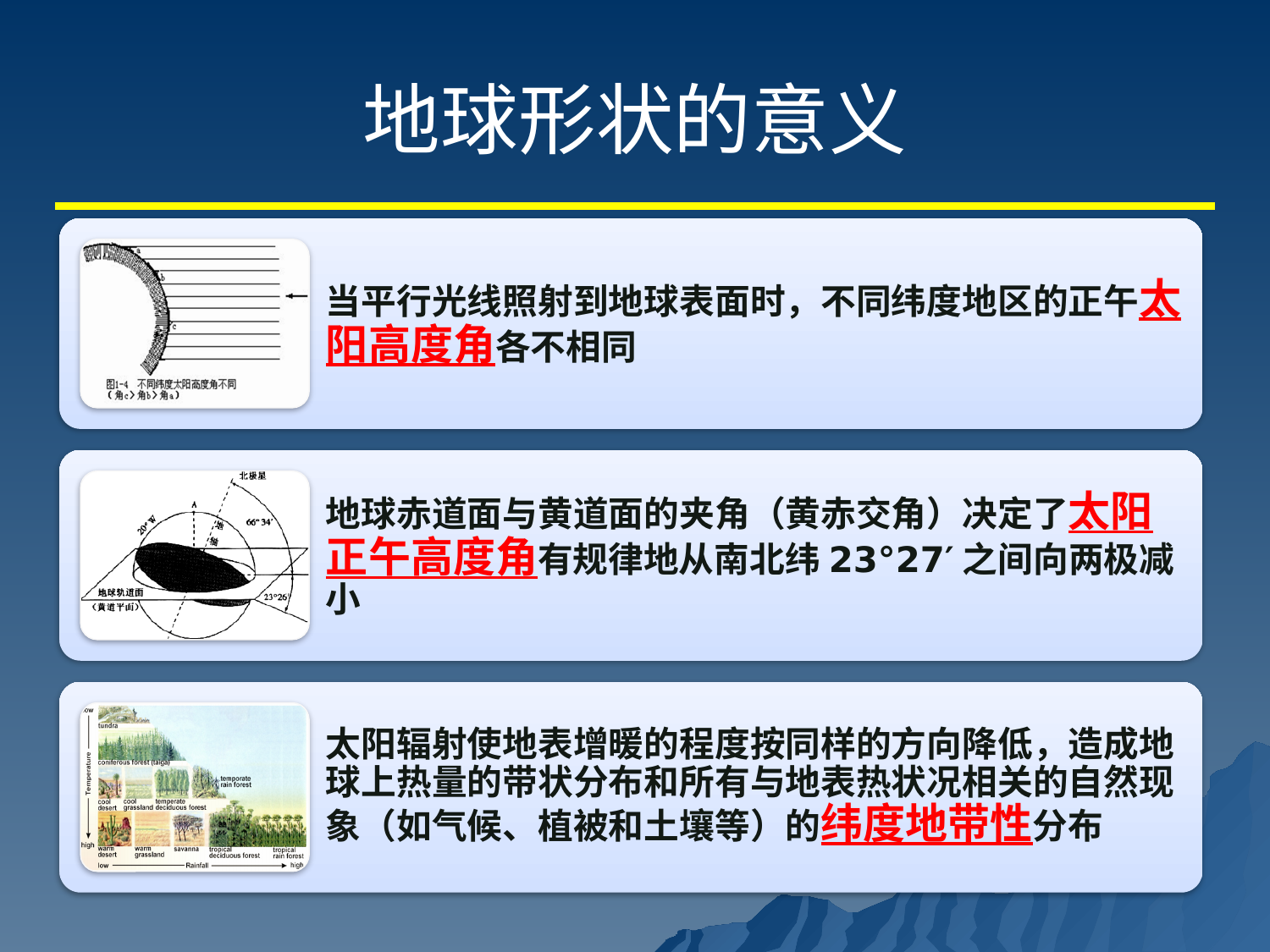

# 地球形状的意义
当平行光线照射到地球表面时，不同纬度地区的正午太阳高度角各不相同
地球赤道面与黄道面的夹角（黄赤交角）决定了太阳正午高度角有规律地从南北纬23°27′之间向两极减小
太阳辐射使地表增暖的程度按同样的方向降低，造成地球上热量的带状分布和所有与地表热状况相关的自然现象（如气候、植被和土壤等）的纬度地带性分布